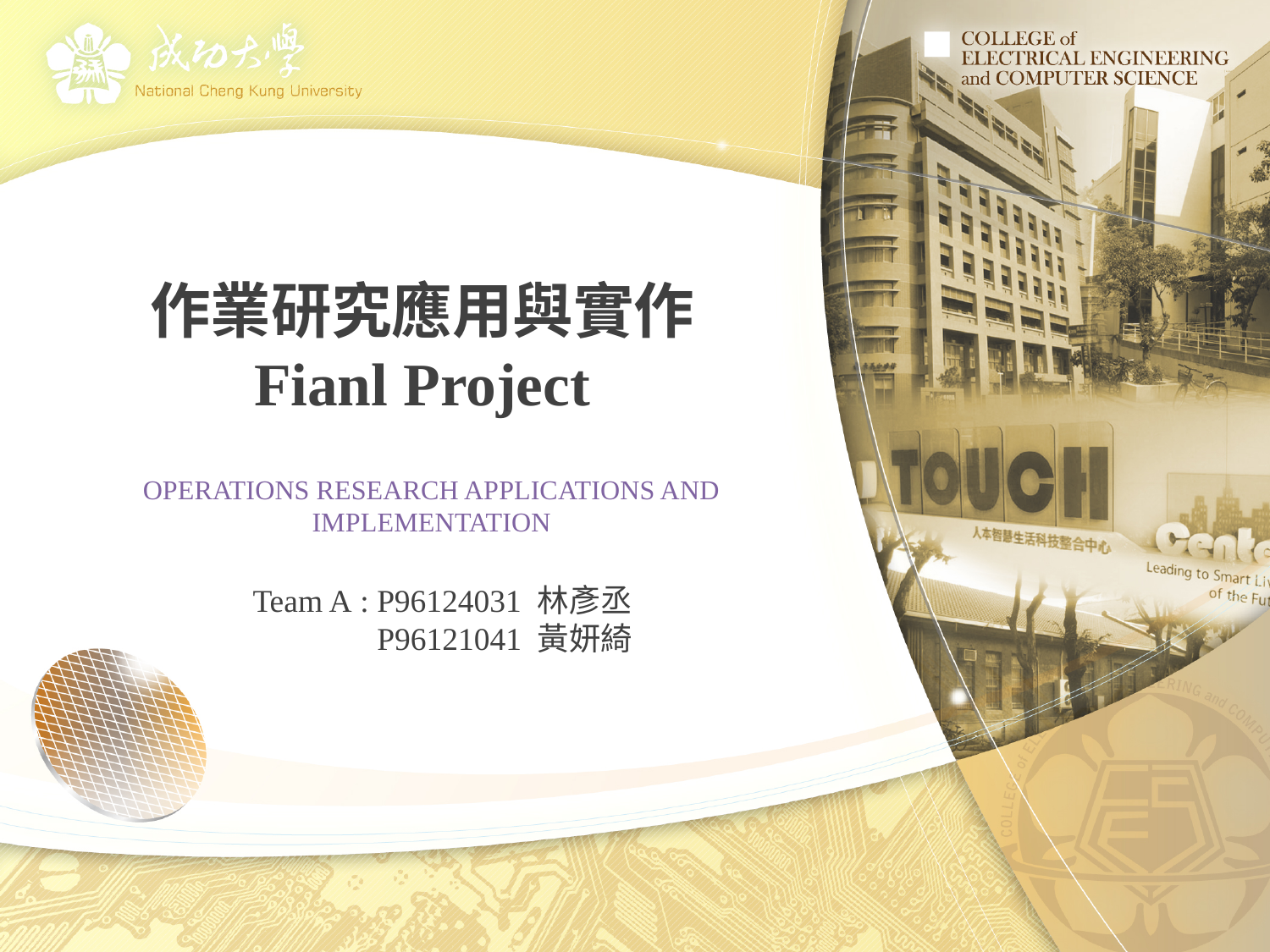

# 作業研究應用與實作 Fianl Project
OPERATIONS RESEARCH APPLICATIONS AND IMPLEMENTATION
Team A : P96124031 林彥丞
	P96121041 黃妍綺